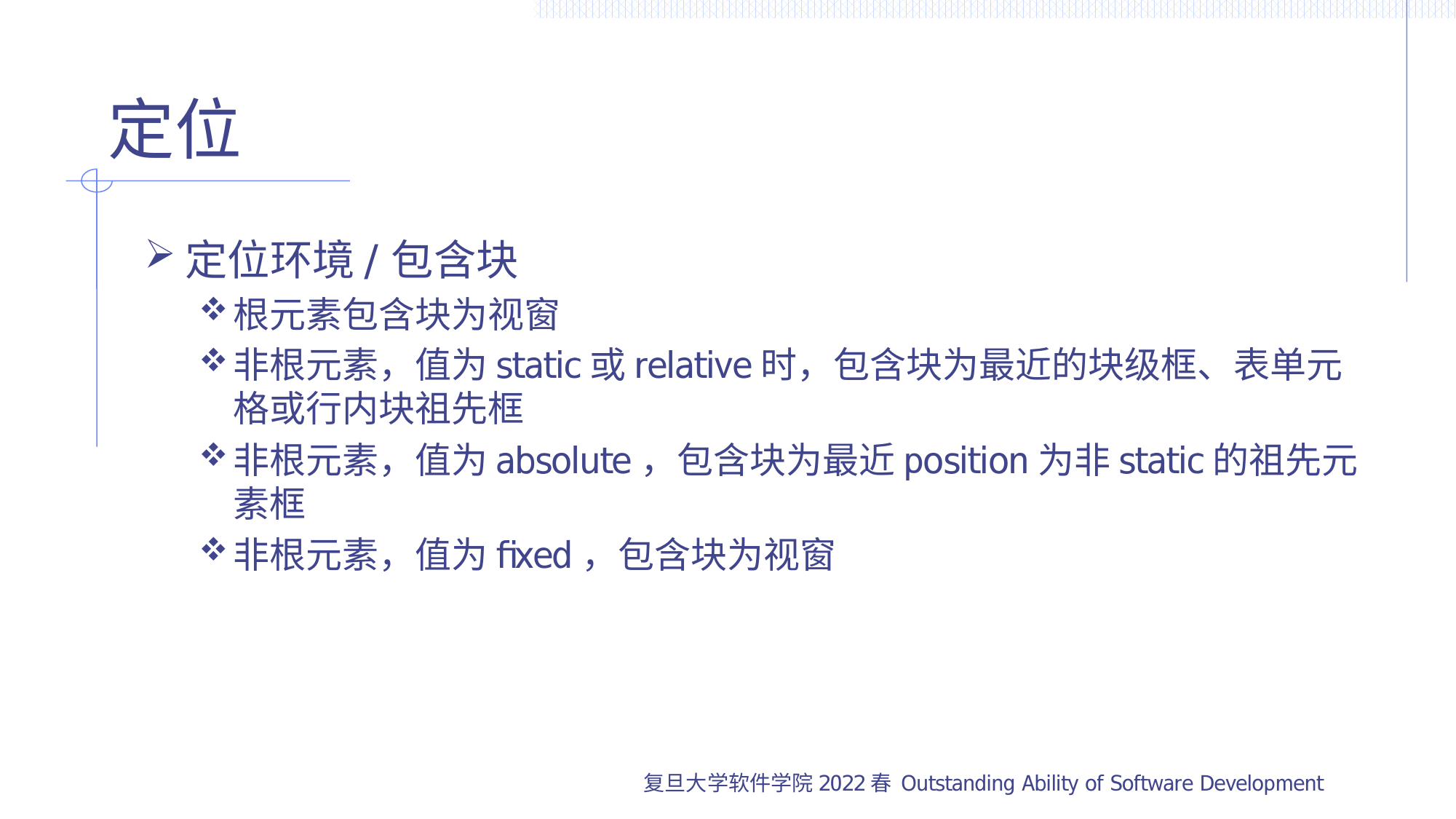

# 定位
定位环境/包含块
根元素包含块为视窗
非根元素，值为static或relative时，包含块为最近的块级框、表单元格或行内块祖先框
非根元素，值为absolute，包含块为最近position为非static的祖先元素框
非根元素，值为fixed，包含块为视窗